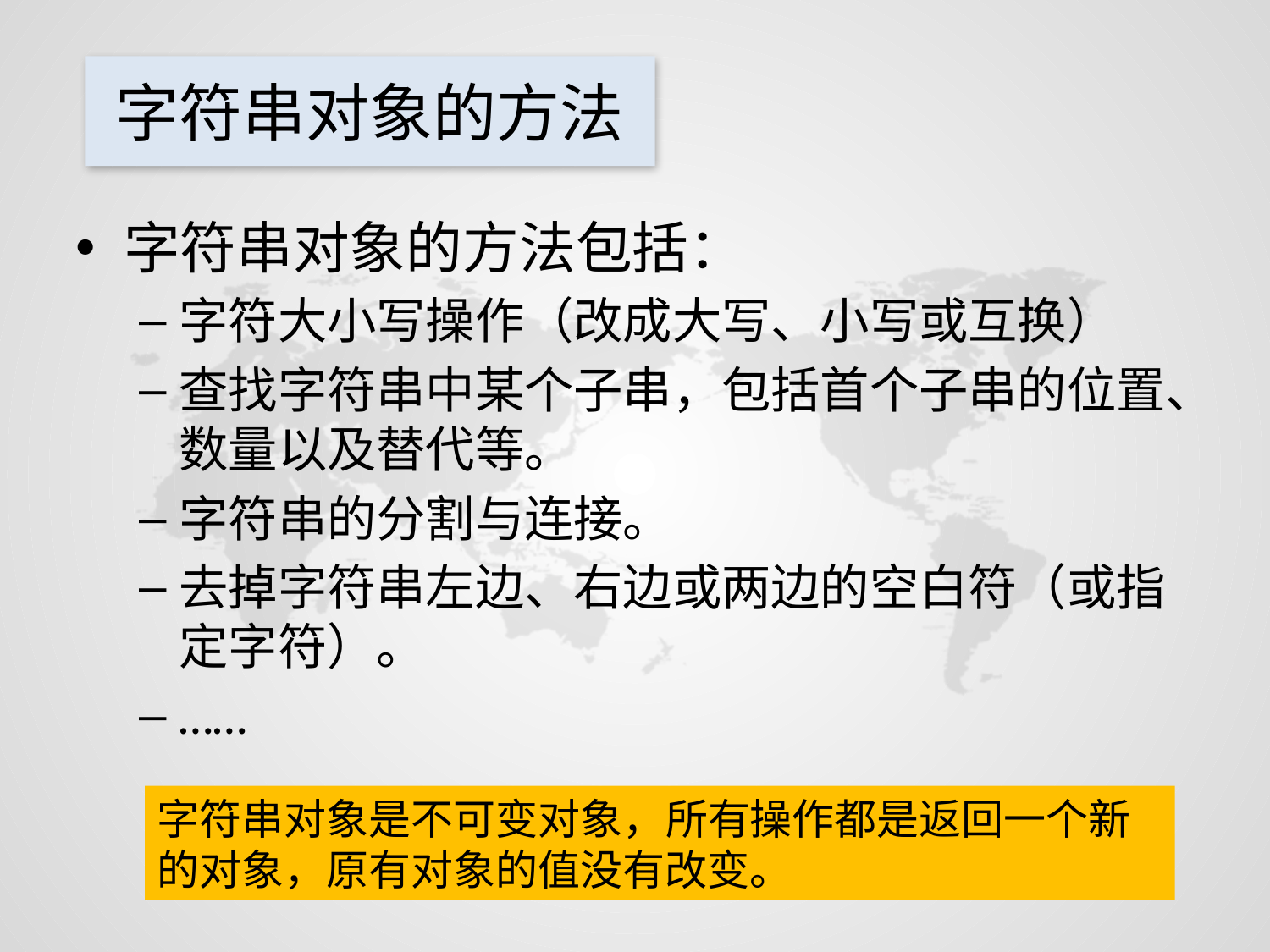

# 字符串对象的方法
字符串对象的方法包括：
字符大小写操作（改成大写、小写或互换）
查找字符串中某个子串，包括首个子串的位置、数量以及替代等。
字符串的分割与连接。
去掉字符串左边、右边或两边的空白符（或指定字符）。
……
字符串对象是不可变对象，所有操作都是返回一个新的对象，原有对象的值没有改变。